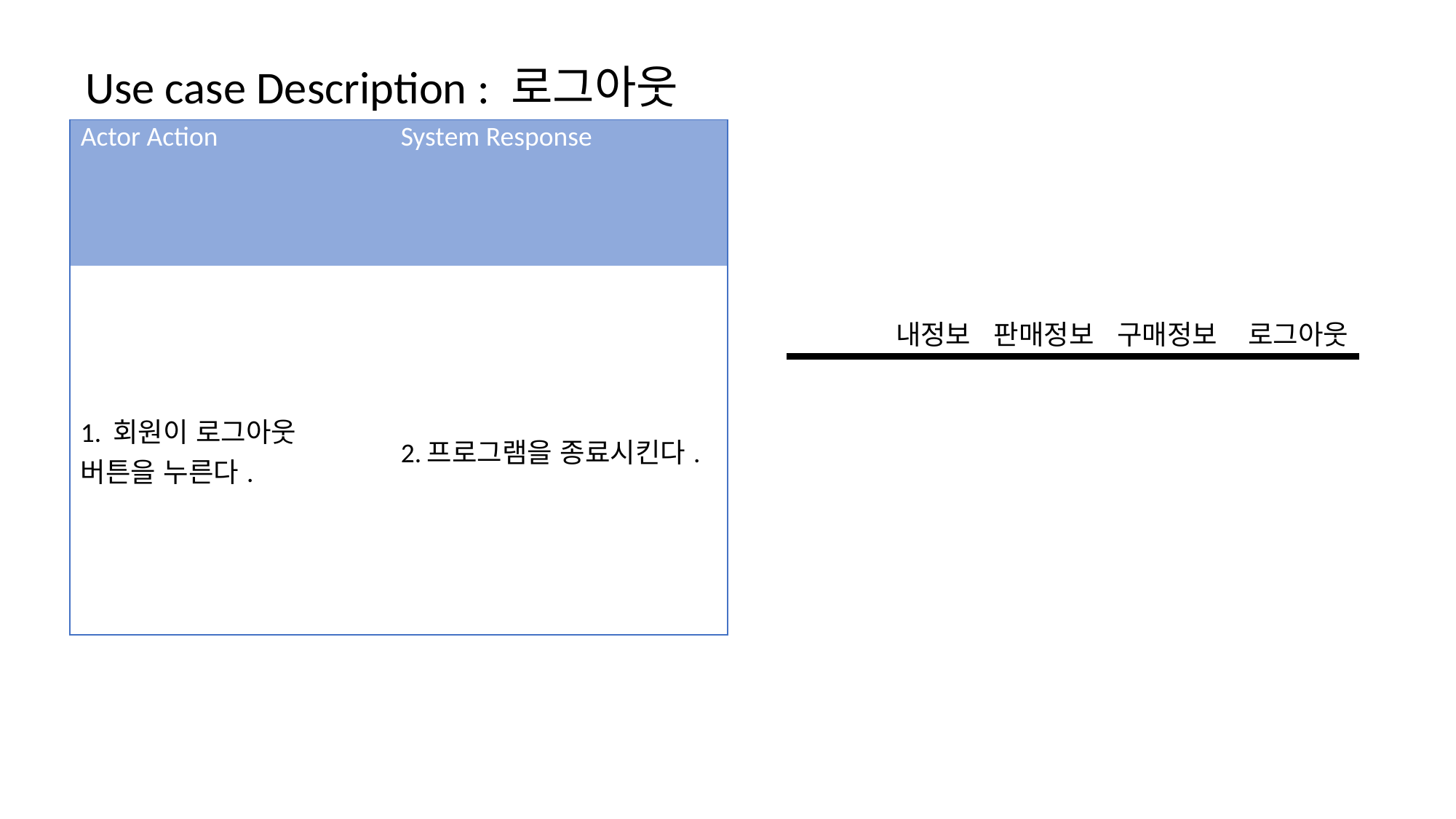

Use case Description : 로그아웃
| Actor Action | System Response |
| --- | --- |
| 1. 회원이 로그아웃 버튼을 누른다. | 2.프로그램을 종료시킨다. |
내정보   판매정보   구매정보    로그아웃